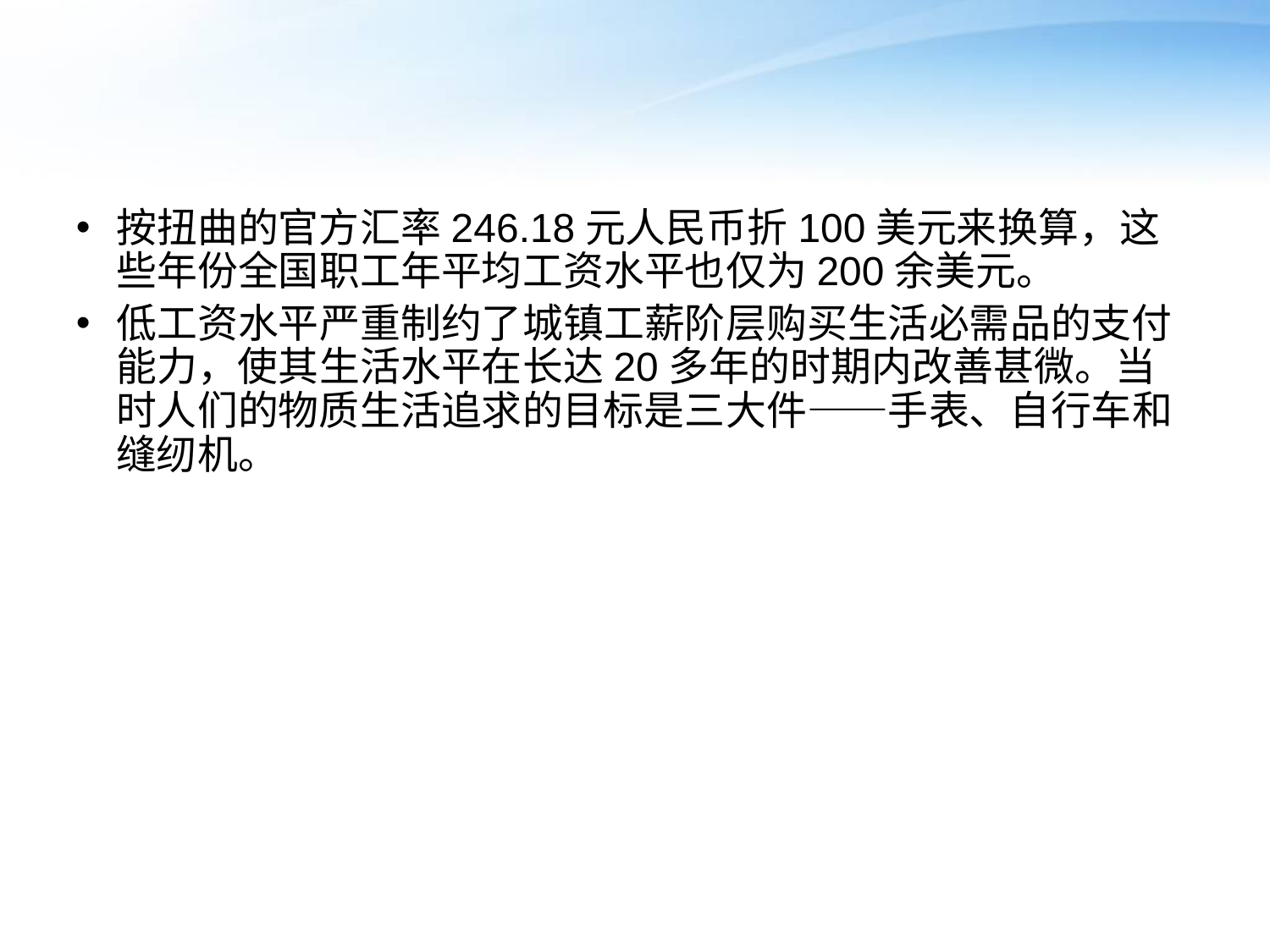

#
按扭曲的官方汇率246.18元人民币折100美元来换算，这些年份全国职工年平均工资水平也仅为200余美元。
低工资水平严重制约了城镇工薪阶层购买生活必需品的支付能力，使其生活水平在长达20多年的时期内改善甚微。当时人们的物质生活追求的目标是三大件――手表、自行车和缝纫机。